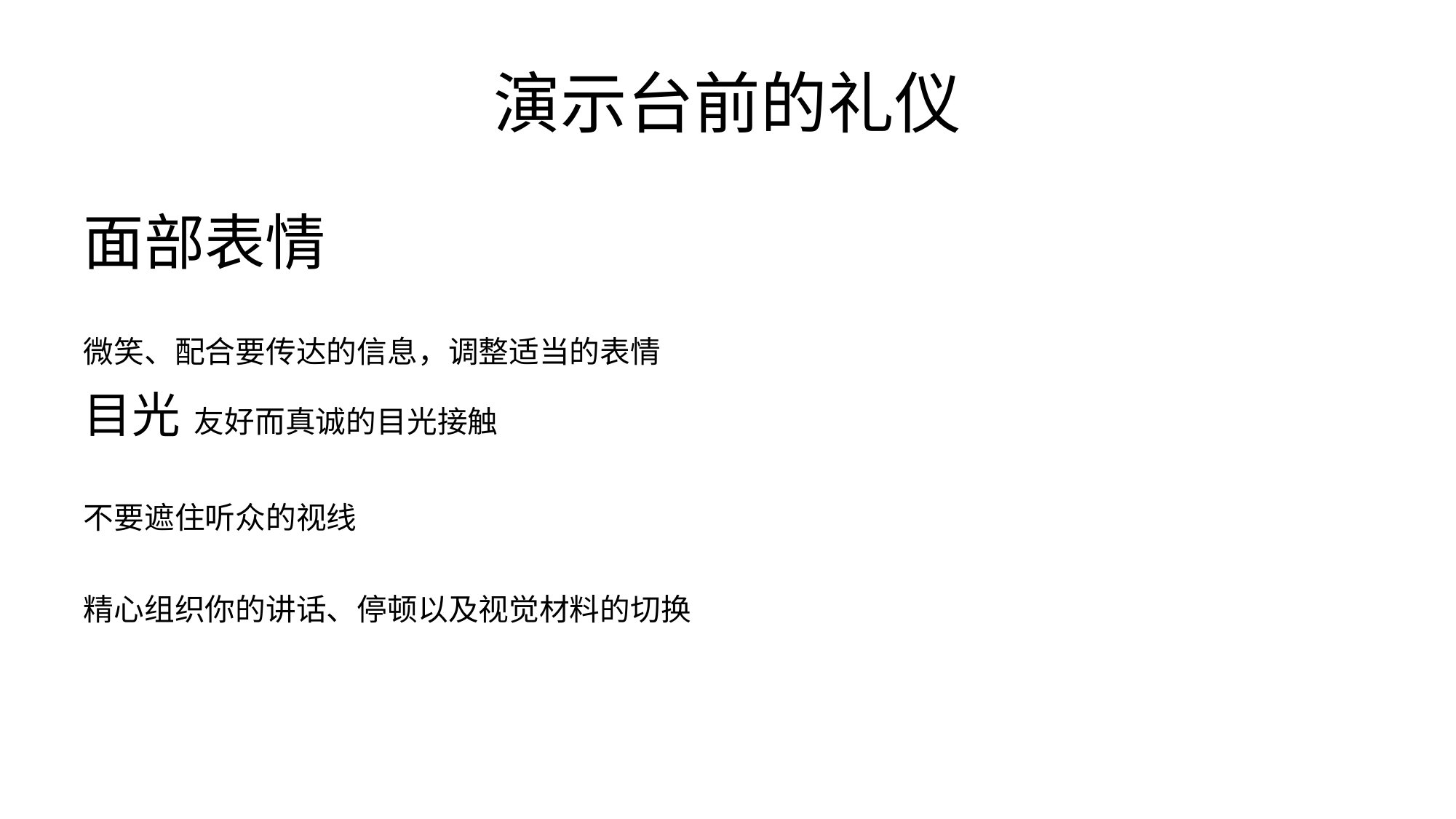

# 演示台前的礼仪
面部表情

微笑、配合要传达的信息，调整适当的表情
目光  友好而真诚的目光接触

不要遮住听众的视线

精心组织你的讲话、停顿以及视觉材料的切换